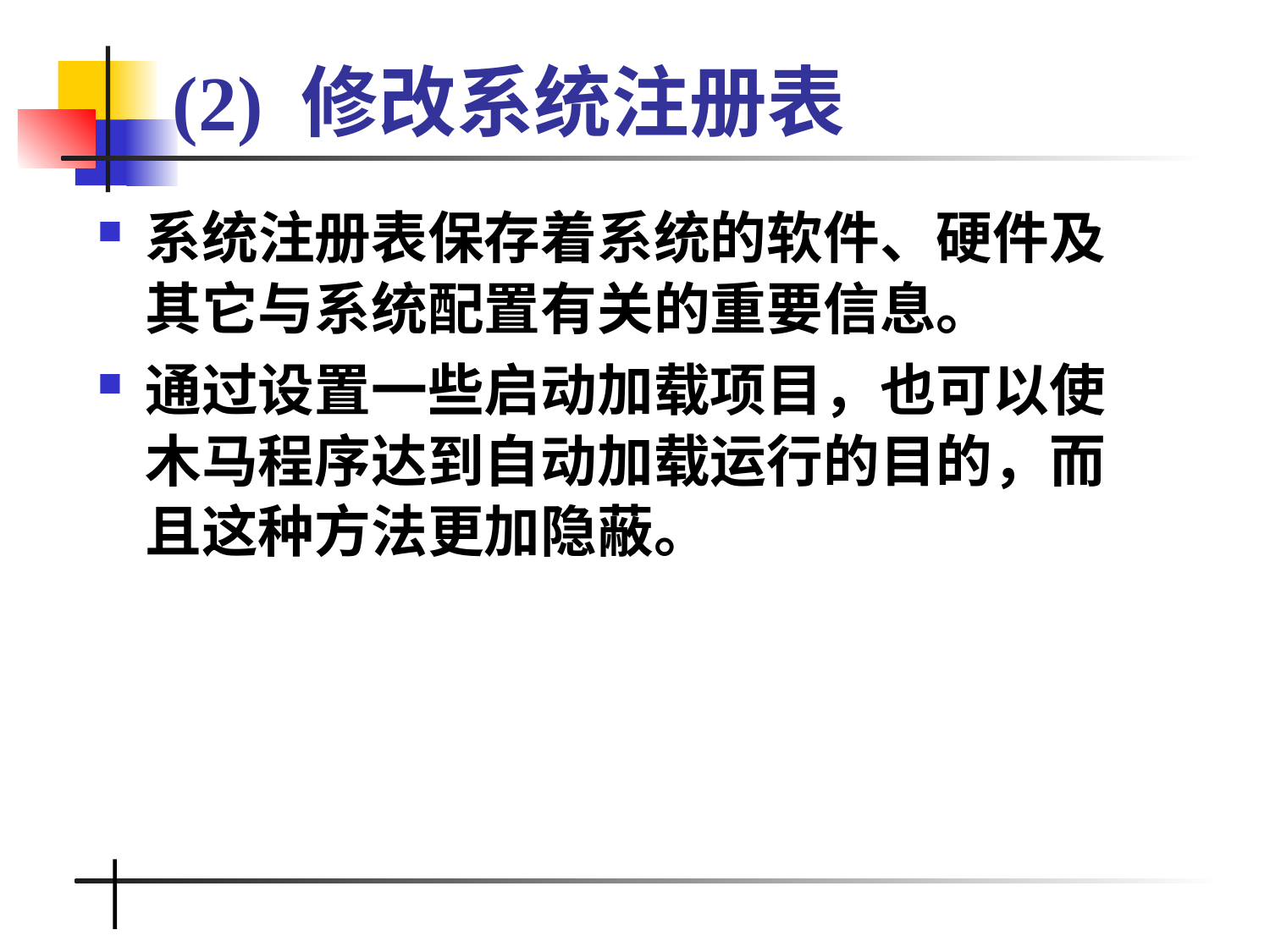

# (2) 修改系统注册表
系统注册表保存着系统的软件、硬件及其它与系统配置有关的重要信息。
通过设置一些启动加载项目，也可以使木马程序达到自动加载运行的目的，而且这种方法更加隐蔽。